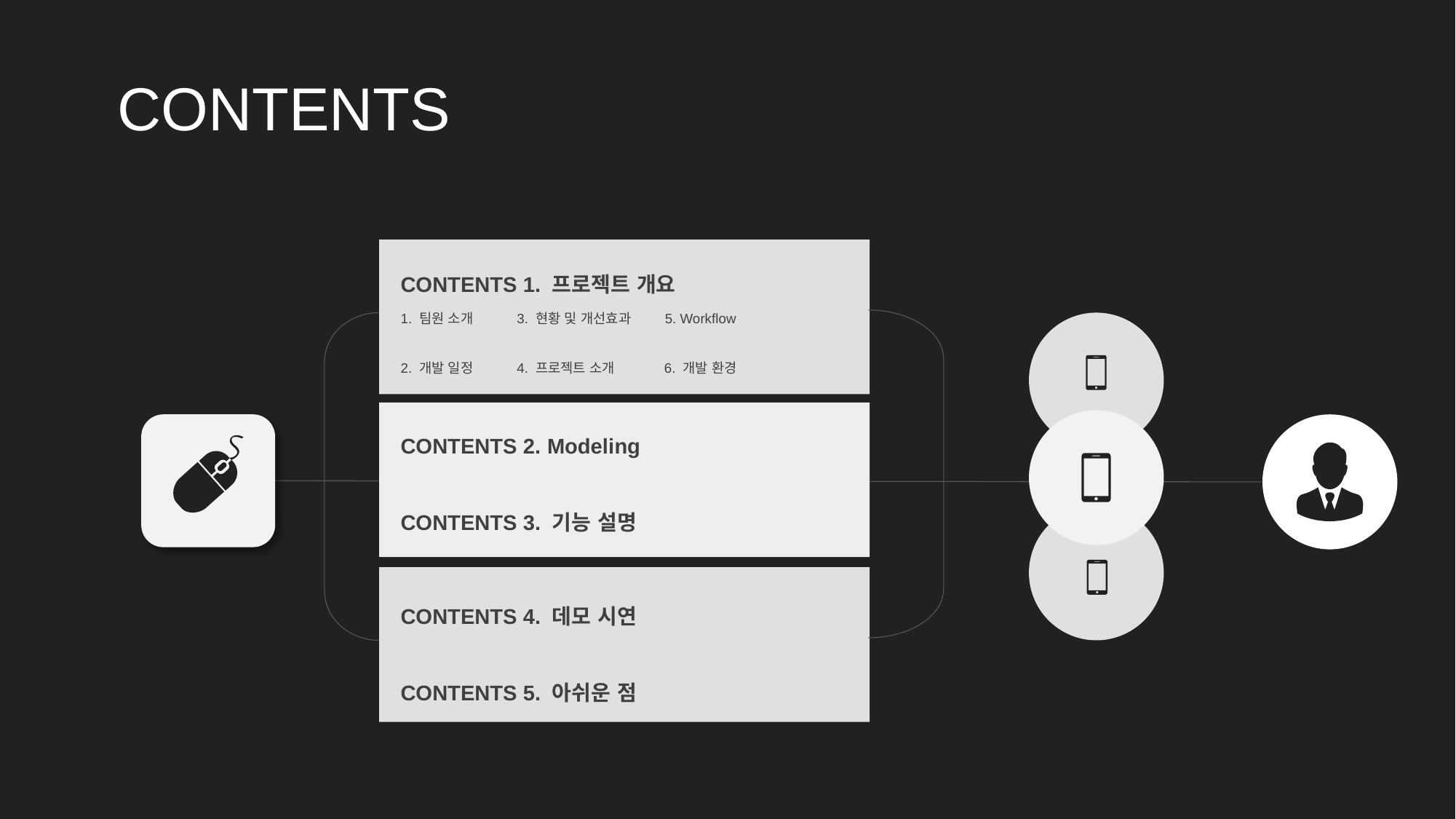

CONTENTS

CONTENTS 1. 프로젝트 개요

1. 팀원 소개 	 3. 현황 및 개선효과        5. Workflow
2. 개발 일정	 4. 프로젝트 소개	           6. 개발 환경

CONTENTS 2. Modeling

CONTENTS 3. 기능 설명

CONTENTS 4. 데모 시연

CONTENTS 5. 아쉬운 점